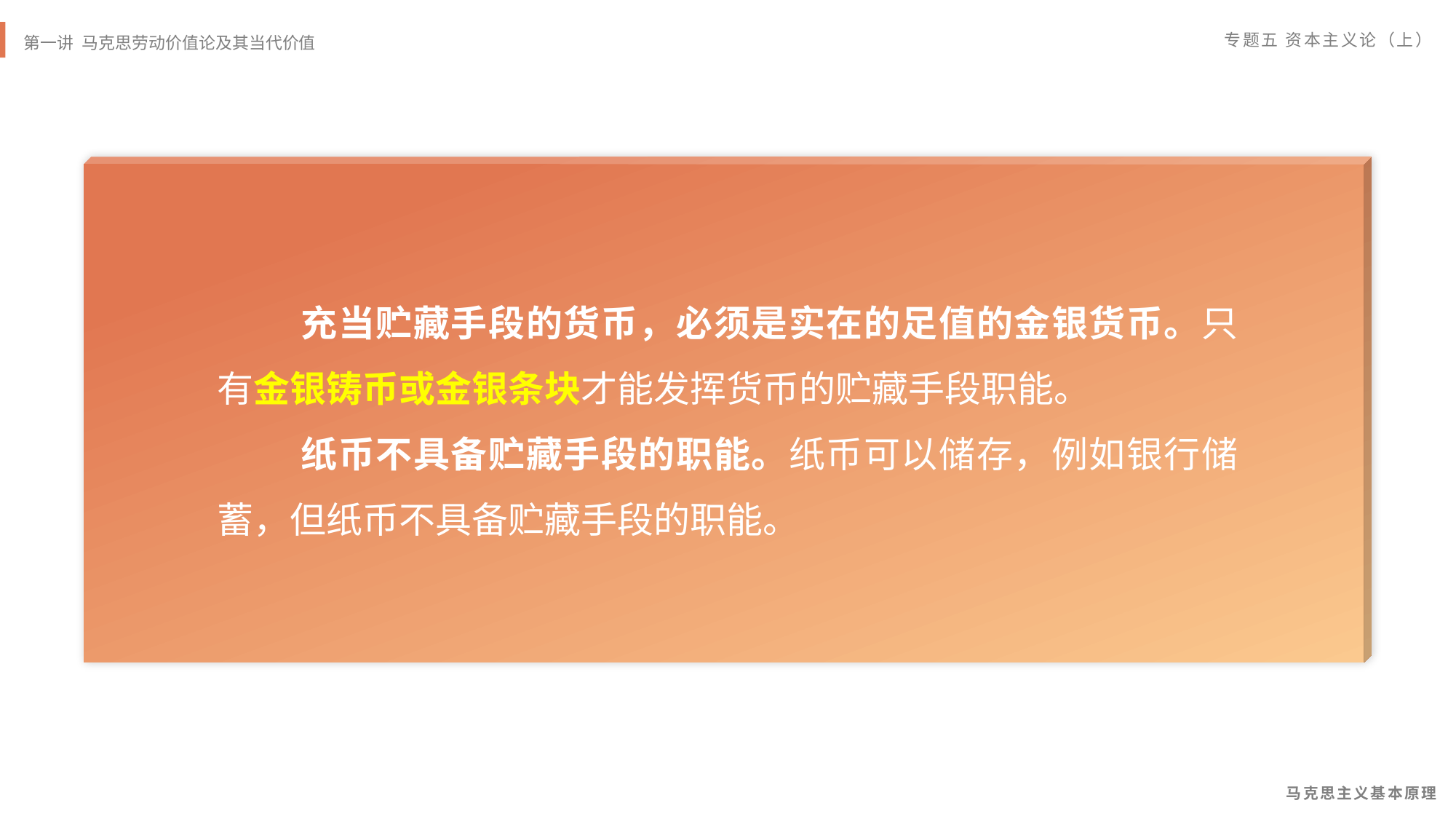

充当贮藏手段的货币，必须是实在的足值的金银货币。只有金银铸币或金银条块才能发挥货币的贮藏手段职能。
 纸币不具备贮藏手段的职能。纸币可以储存，例如银行储蓄，但纸币不具备贮藏手段的职能。